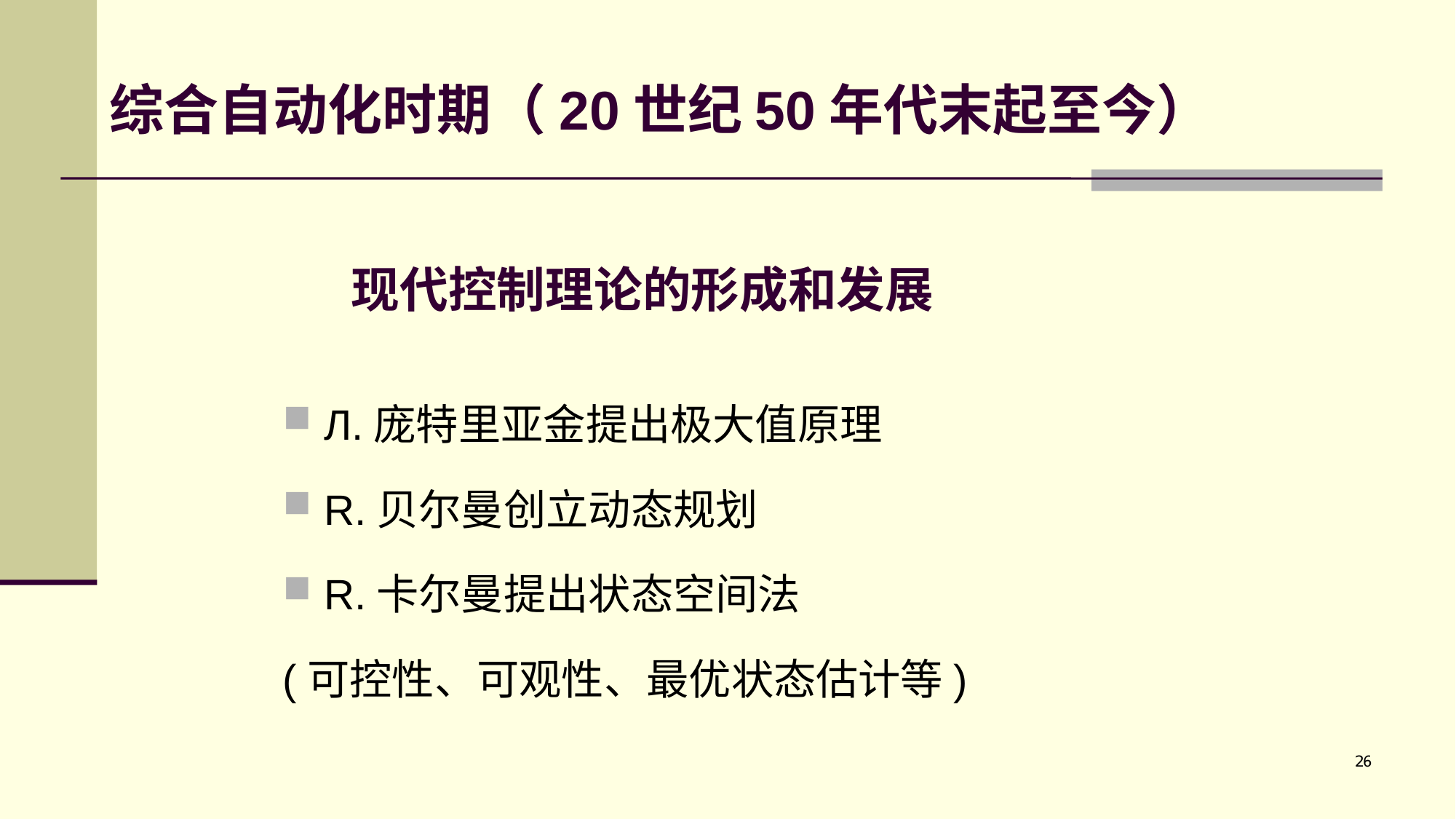

# 综合自动化时期（20世纪50年代末起至今）
现代控制理论的形成和发展
Л.庞特里亚金提出极大值原理
R.贝尔曼创立动态规划
R.卡尔曼提出状态空间法
(可控性、可观性、最优状态估计等)
26